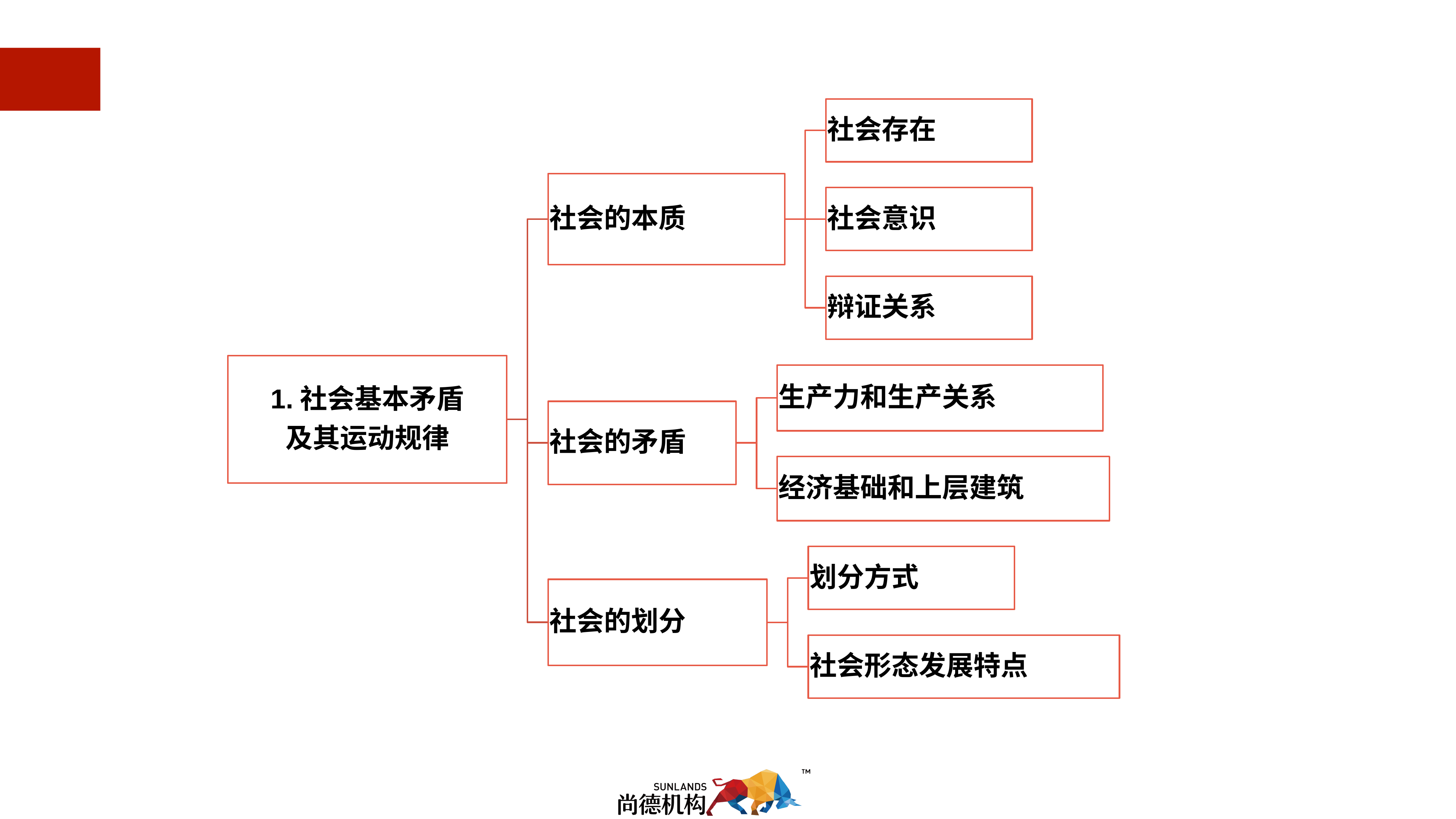

1.社会基本矛盾
及其运动规律
社会的本质
社会存在
社会意识
辩证关系
社会的矛盾
生产力和生产关系
经济基础和上层建筑
社会的划分
划分方式
社会形态发展特点